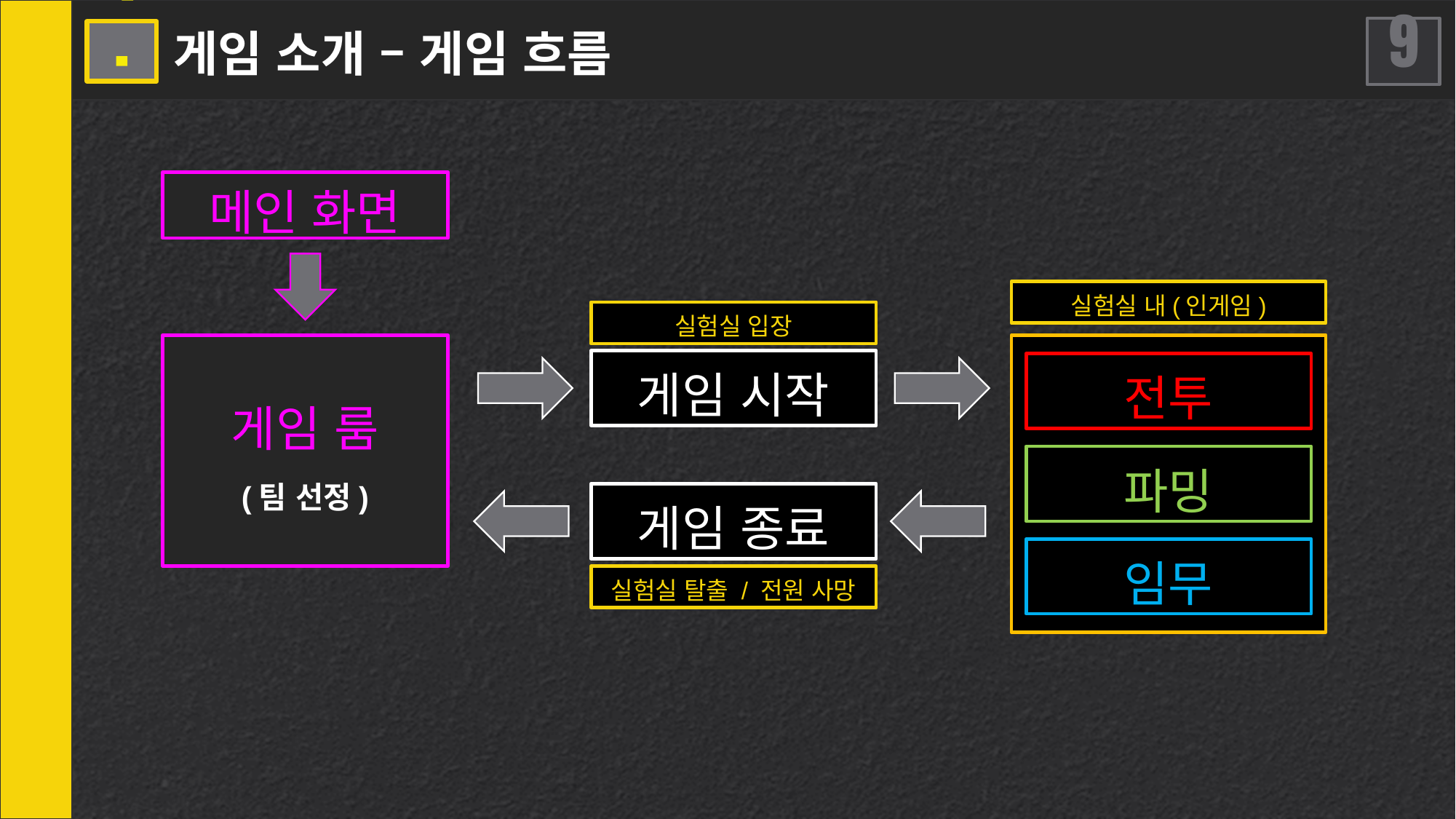

게임 소개 – 게임 흐름
4 .
9
메인 화면

실험실 내(인게임)
실험실 입장
게임 룸
(팀 선정)

게임 시작
전투

파밍
게임 종료

임무
실험실 탈출 / 전원 사망